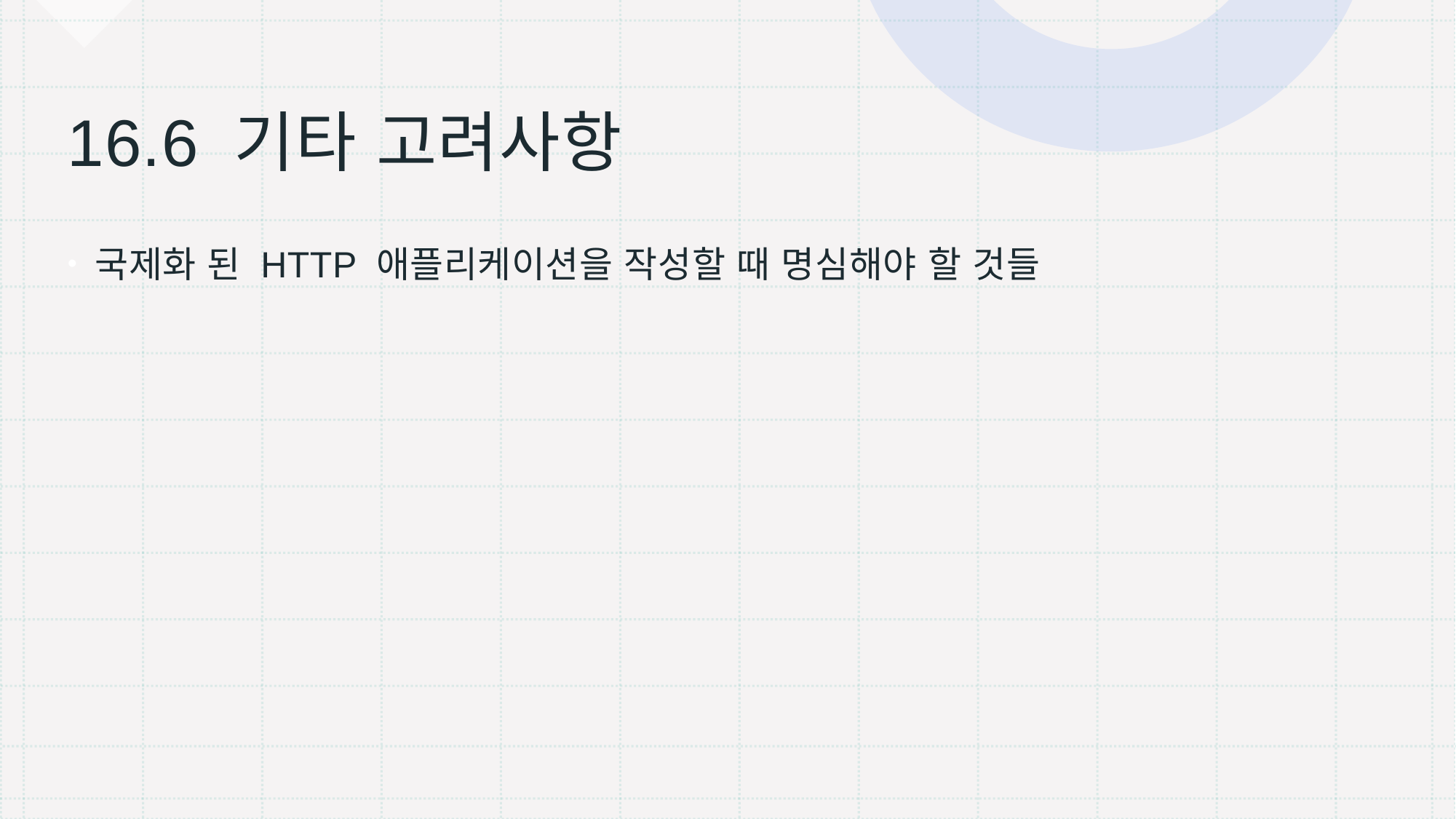

# 16.6 기타 고려사항
국제화 된 HTTP 애플리케이션을 작성할 때 명심해야 할 것들